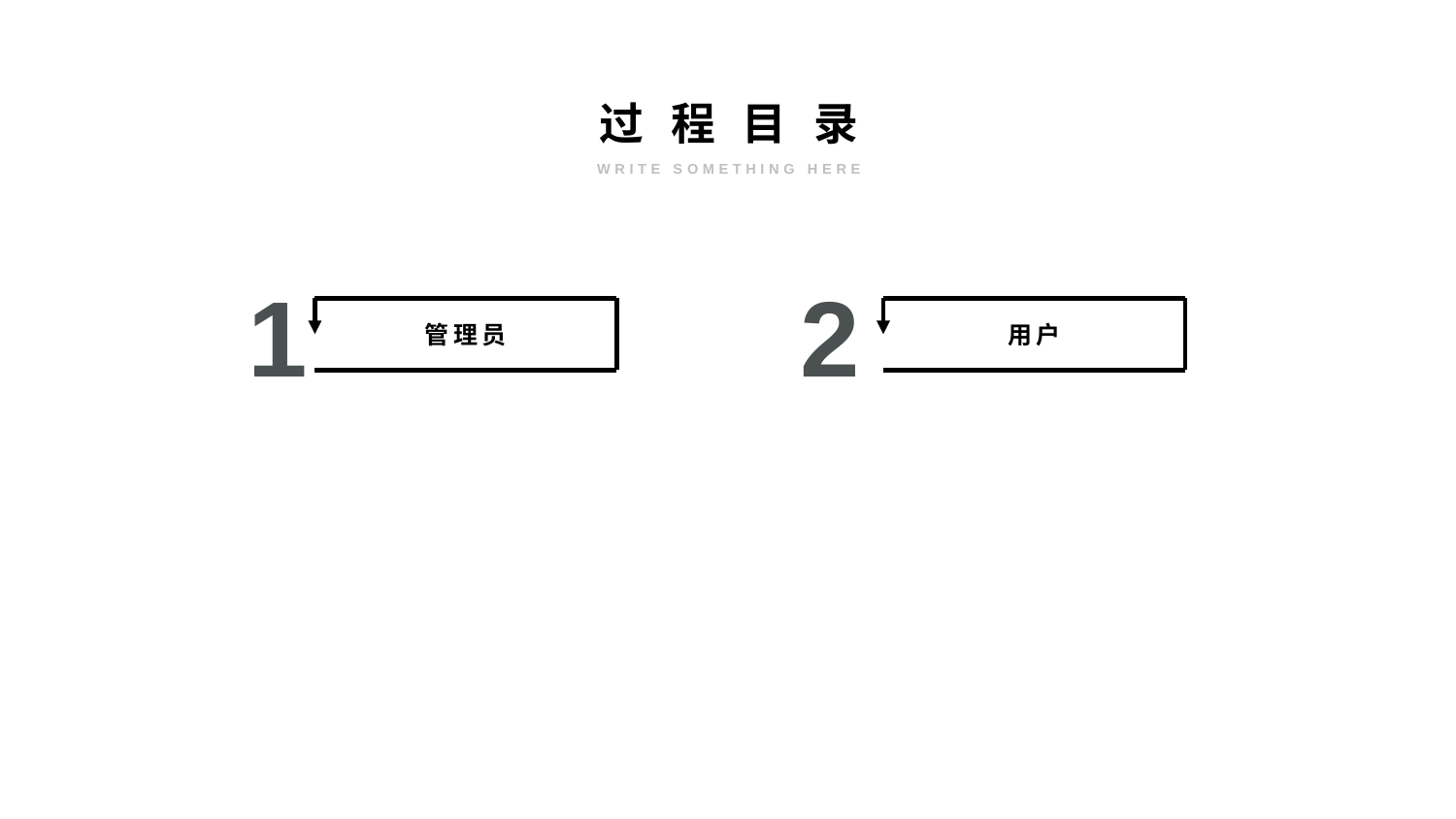

过  程  目  录
WRITE SOMETHING HERE
1
管理员
2
用户